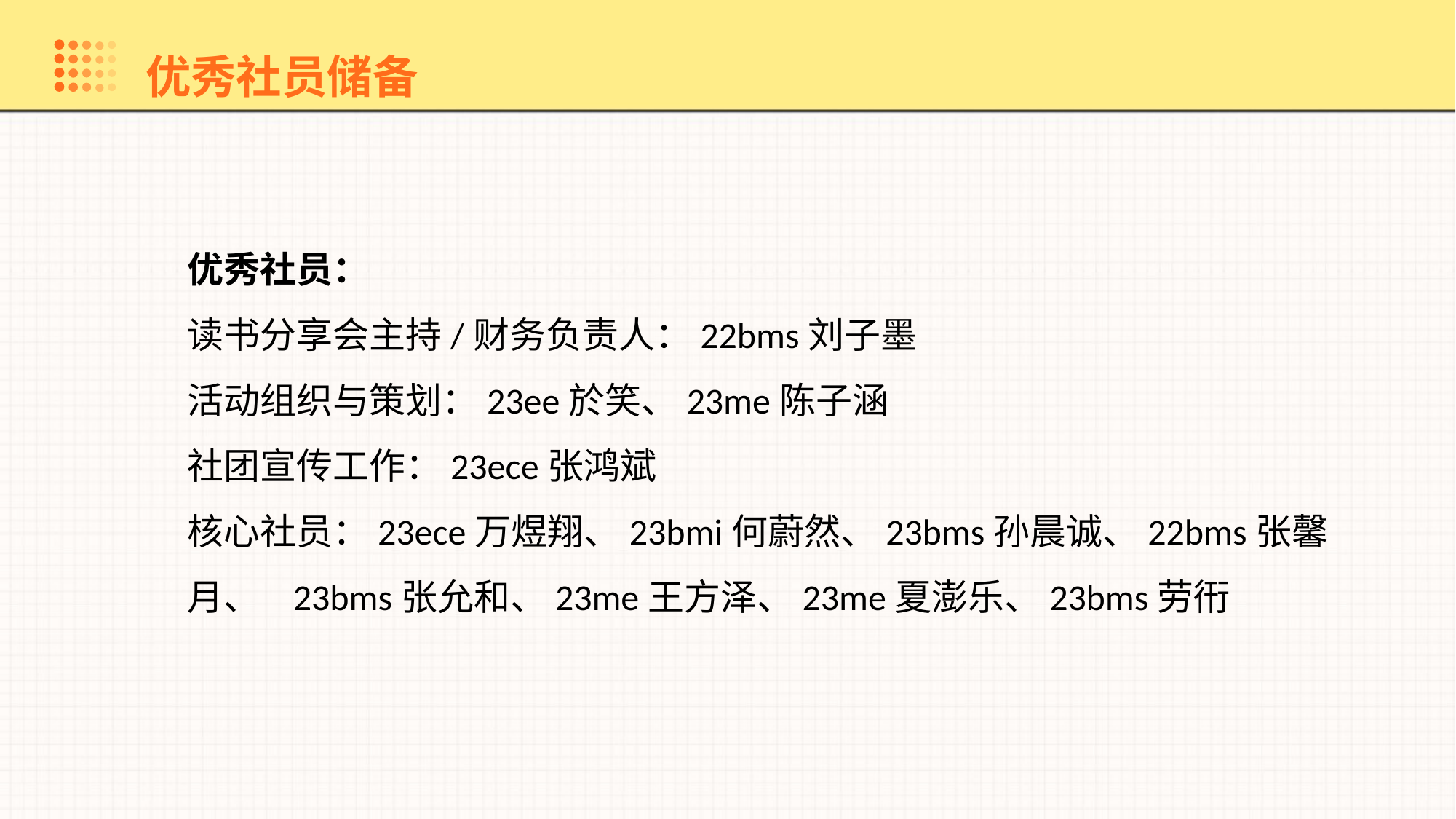

优秀社员储备

优秀社员：
读书分享会主持/财务负责人：22bms刘子墨
活动组织与策划：23ee於笑、23me陈子涵
社团宣传工作：23ece张鸿斌
核心社员：23ece万煜翔、23bmi何蔚然、23bms孙晨诚、22bms张馨月、   23bms张允和、23me王方泽、23me夏澎乐、23bms劳衎